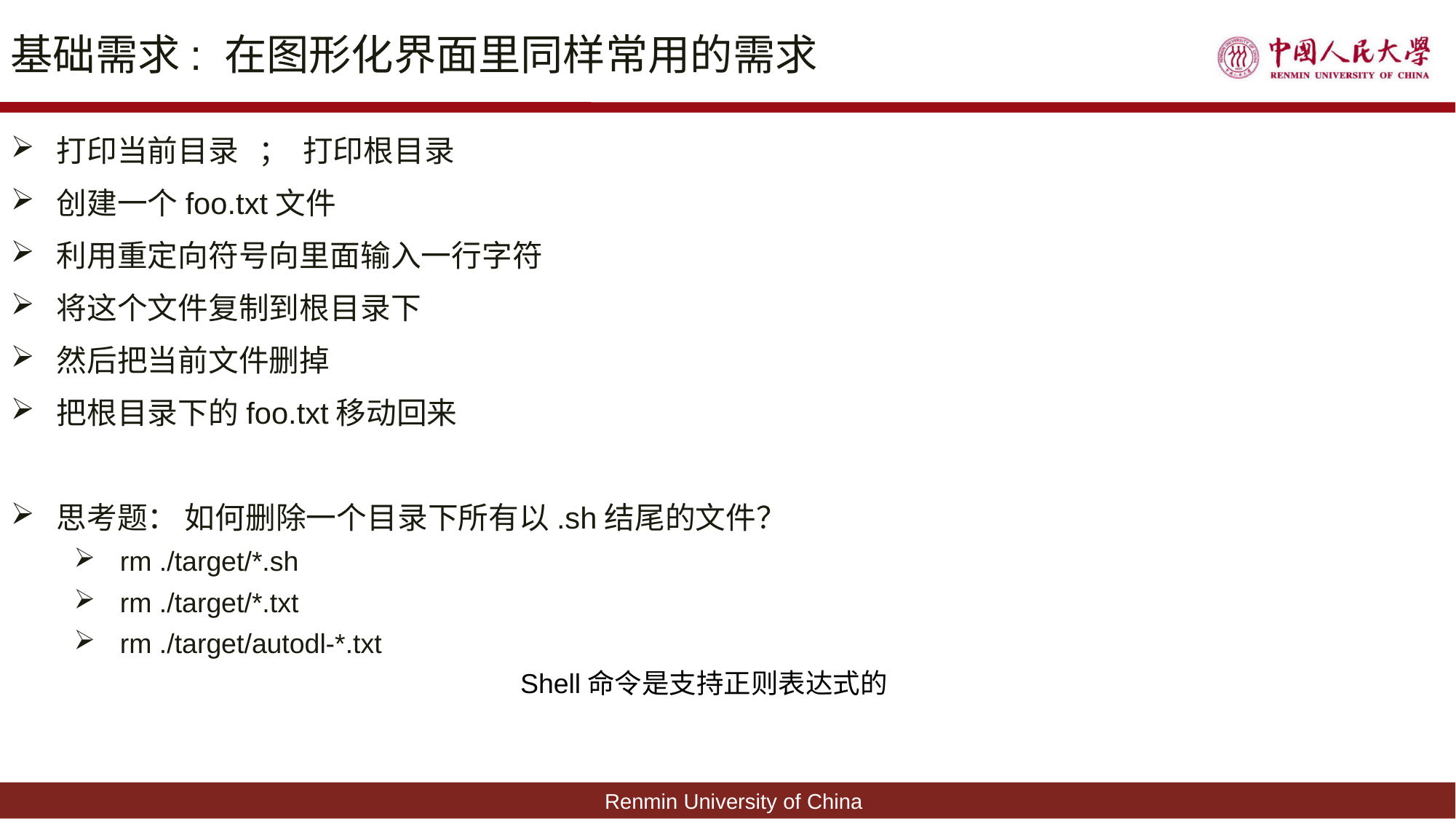

# 基础需求: 在图形化界面里同样常用的需求
打印当前目录   ；  打印根目录
创建一个foo.txt文件
利用重定向符号向里面输入一行字符
将这个文件复制到根目录下
然后把当前文件删掉
把根目录下的foo.txt移动回来

思考题： 如何删除一个目录下所有以.sh结尾的文件？
rm ./target/*.sh
rm ./target/*.txt
rm ./target/autodl-*.txt

Shell命令是支持正则表达式的